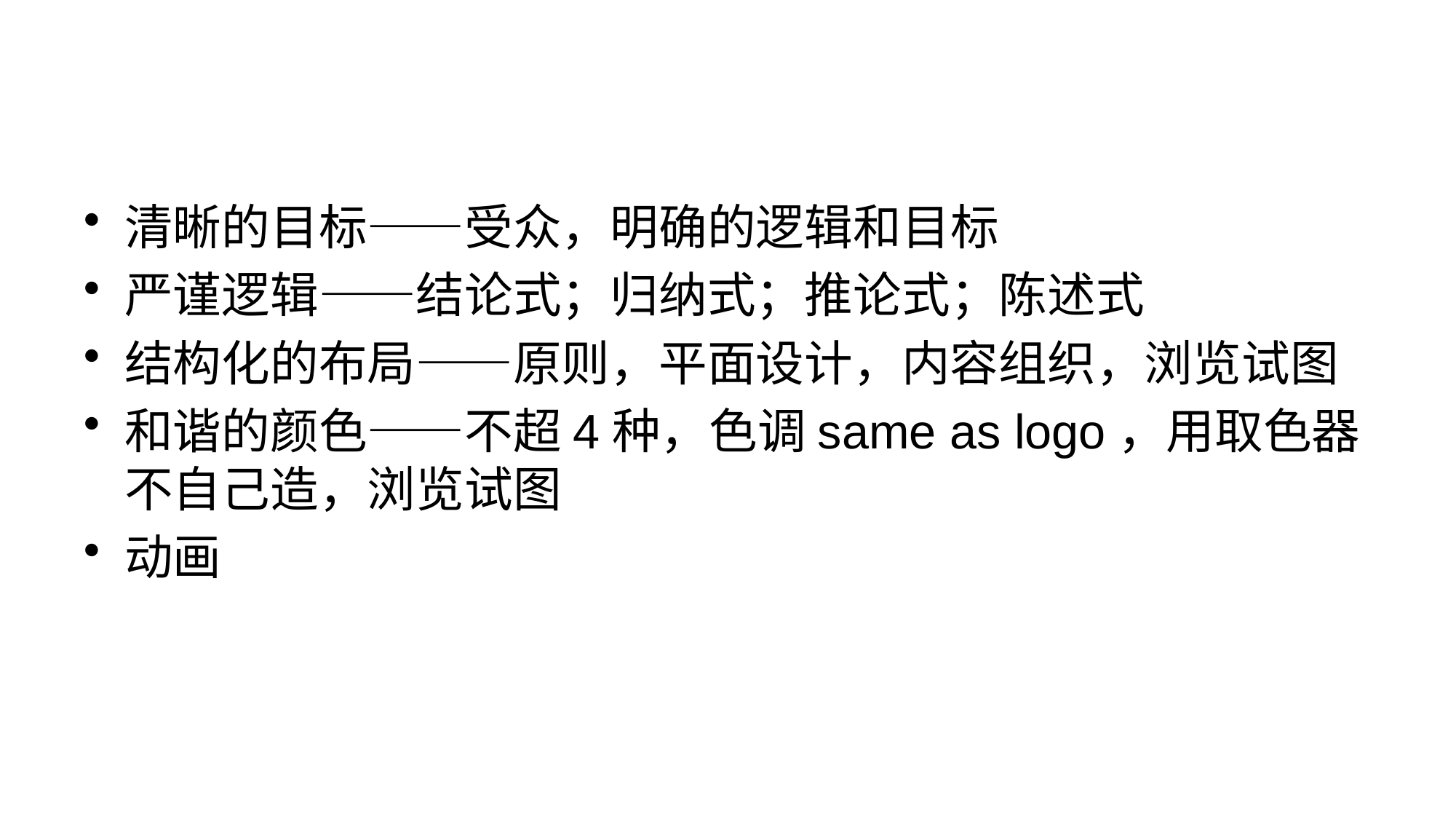

#
清晰的目标——受众，明确的逻辑和目标
严谨逻辑——结论式；归纳式；推论式；陈述式
结构化的布局——原则，平面设计，内容组织，浏览试图
和谐的颜色——不超4种，色调same as logo，用取色器不自己造，浏览试图
动画